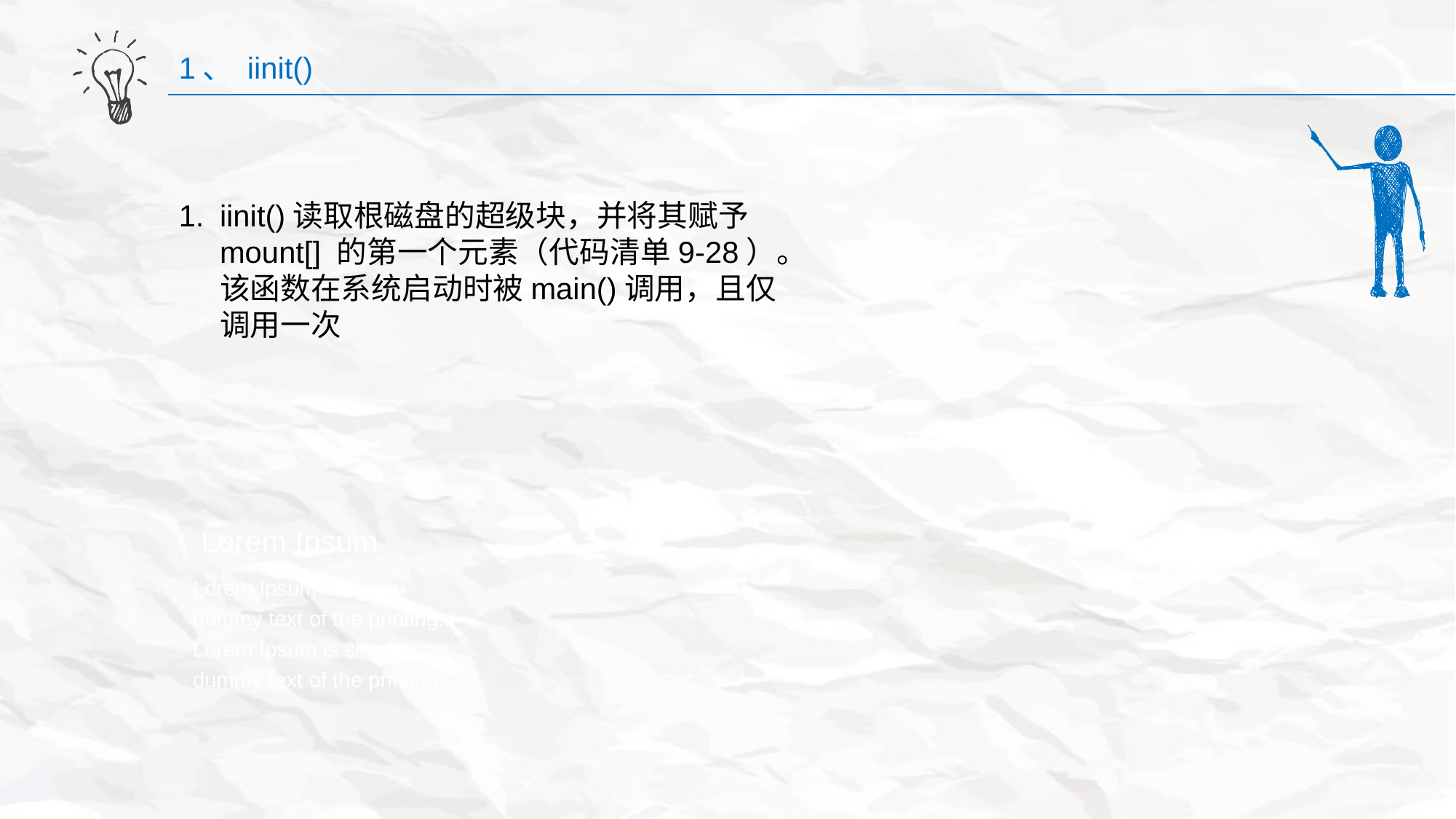

1、 iinit()

iinit()读取根磁盘的超级块，并将其赋予mount[] 的第一个元素（代码清单9-28）。该函数在系统启动时被main()调用，且仅调用一次
Lorem Ipsum
Lorem Ipsum is simply dummy text of the printing. Lorem Ipsum is simply dummy text of the printing.